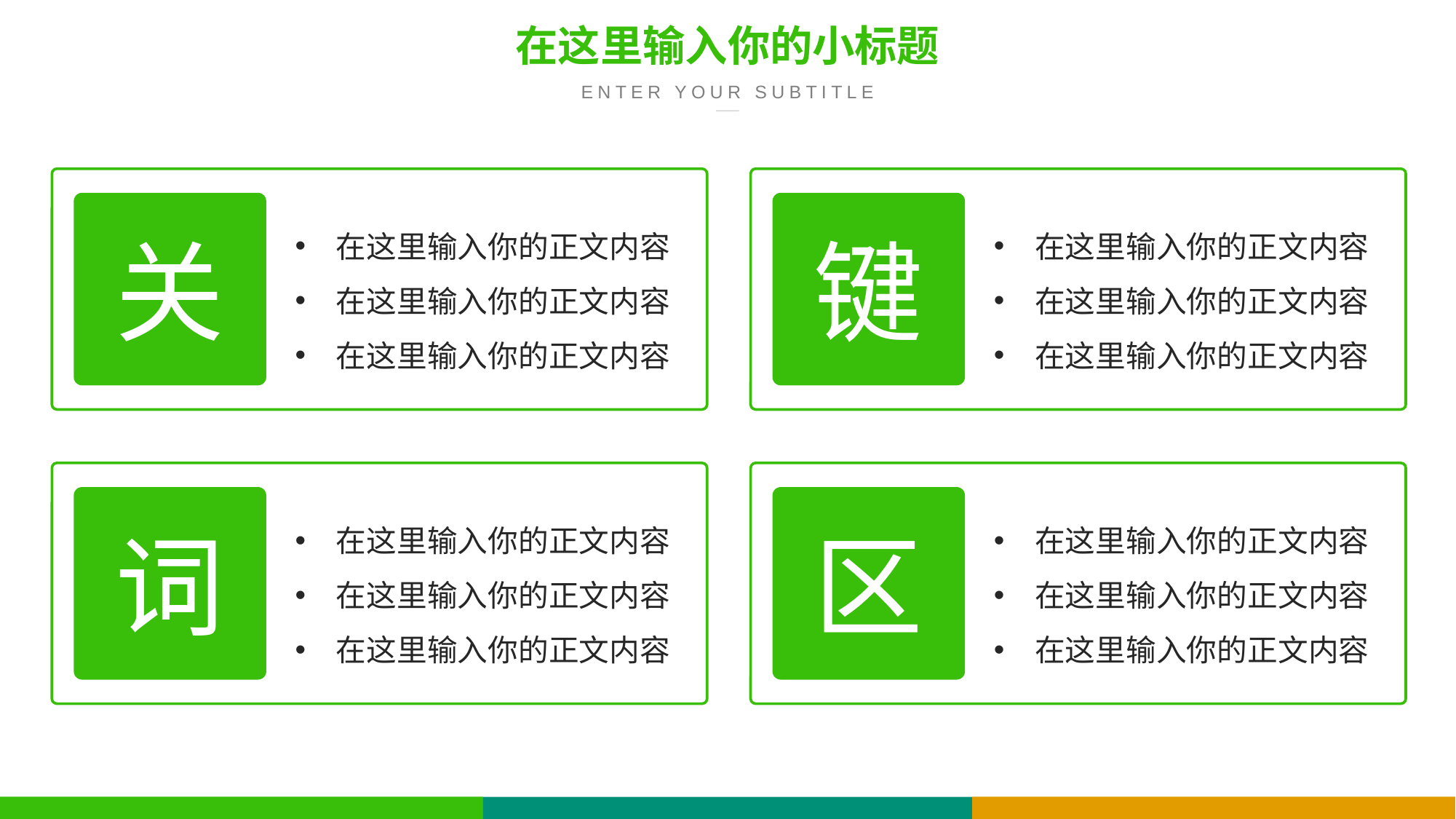

在这里输入你的小标题
ENTER YOUR SUBTITLE

关
在这里输入你的正文内容
在这里输入你的正文内容
在这里输入你的正文内容

键
在这里输入你的正文内容
在这里输入你的正文内容
在这里输入你的正文内容

词
在这里输入你的正文内容
在这里输入你的正文内容
在这里输入你的正文内容

区
在这里输入你的正文内容
在这里输入你的正文内容
在这里输入你的正文内容